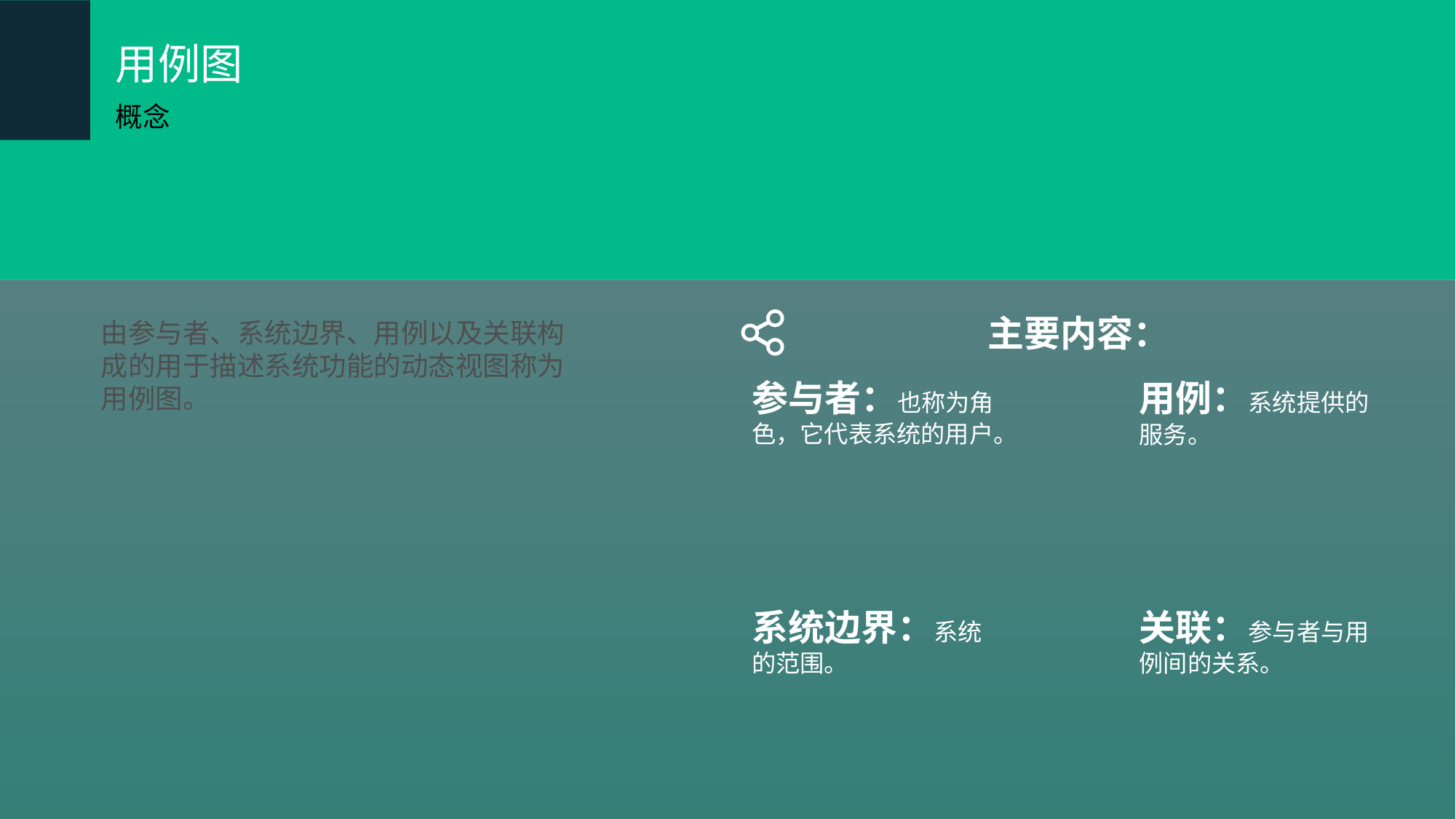

用例图
概念

主要内容：

由参与者、系统边界、用例以及关联构成的用于描述系统功能的动态视图称为用例图。
参与者：也称为角色，它代表系统的用户。

用例：系统提供的服务。

系统边界：系统的范围。

关联：参与者与用例间的关系。